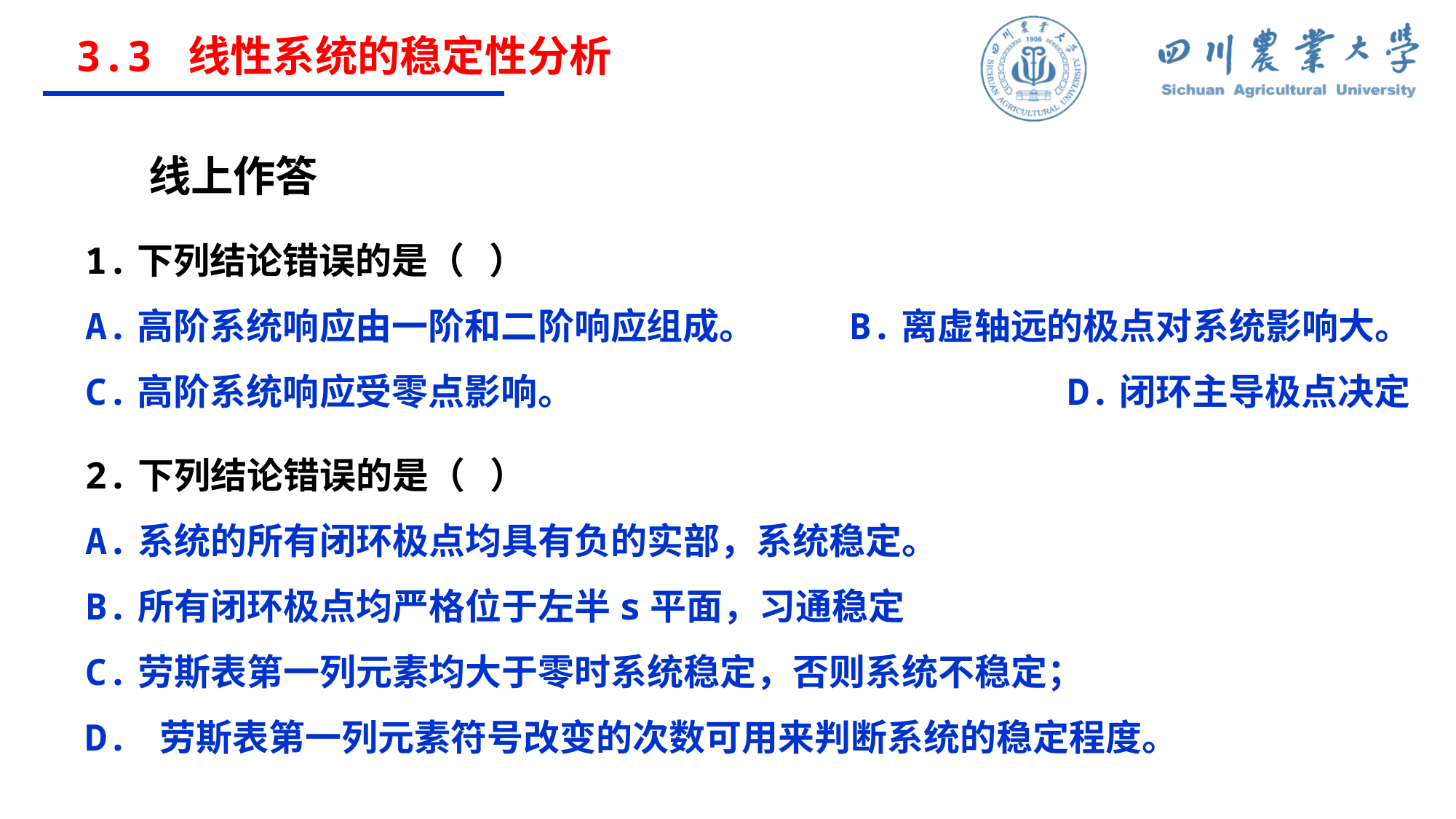

3.3 线性系统的稳定性分析
线上作答
1.下列结论错误的是（   ）
A.高阶系统响应由一阶和二阶响应组成。	B.离虚轴远的极点对系统影响大。
C.高阶系统响应受零点影响。					D.闭环主导极点决定系统的基本性能。
2.下列结论错误的是（   ）
A.系统的所有闭环极点均具有负的实部，系统稳定。
B.所有闭环极点均严格位于左半s平面，习通稳定
C.劳斯表第一列元素均大于零时系统稳定，否则系统不稳定；
D. 劳斯表第一列元素符号改变的次数可用来判断系统的稳定程度。